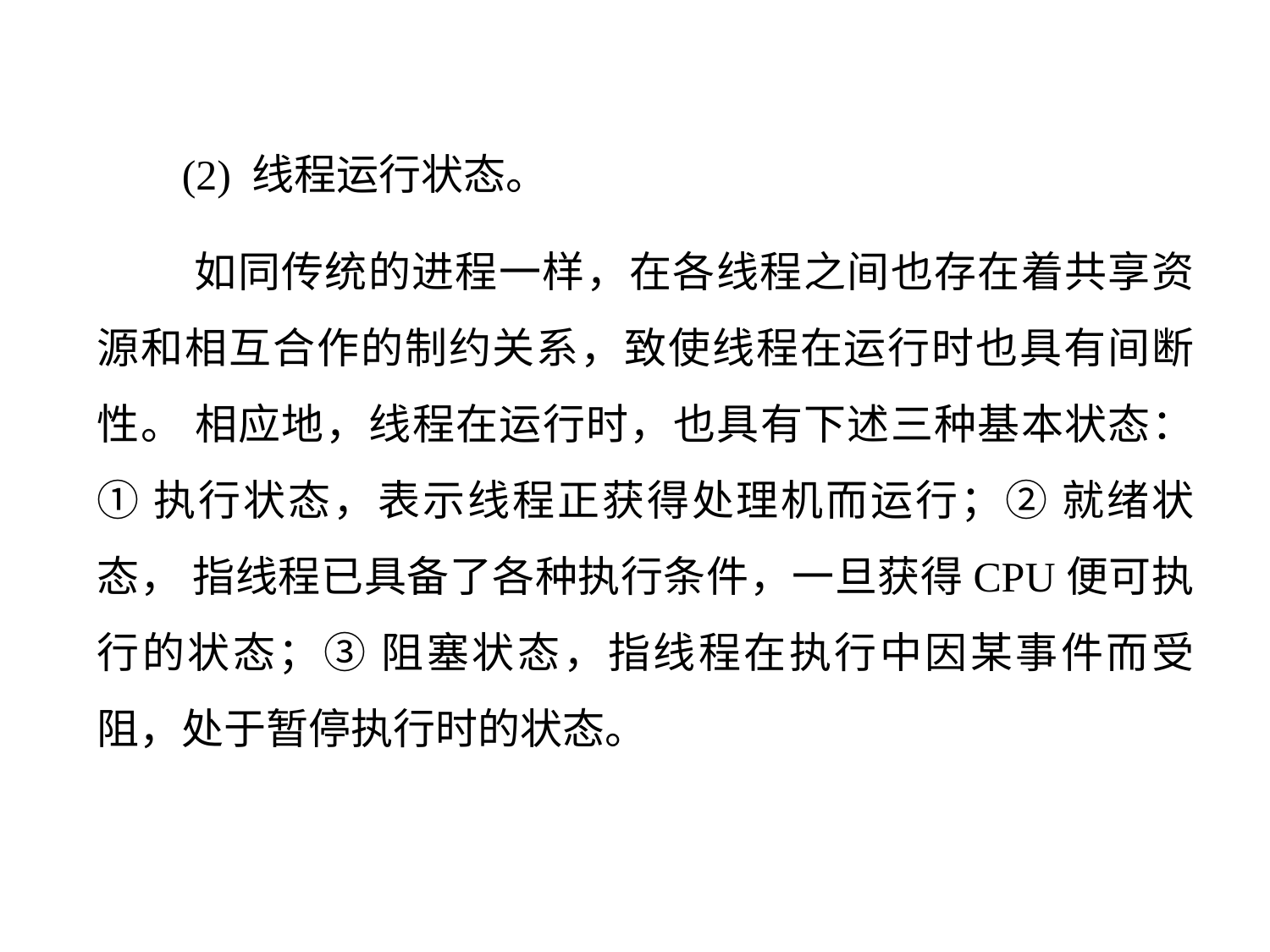

(2) 线程运行状态。
        如同传统的进程一样，在各线程之间也存在着共享资源和相互合作的制约关系，致使线程在运行时也具有间断性。 相应地，线程在运行时，也具有下述三种基本状态：① 执行状态，表示线程正获得处理机而运行；② 就绪状态， 指线程已具备了各种执行条件，一旦获得CPU便可执行的状态；③ 阻塞状态，指线程在执行中因某事件而受阻，处于暂停执行时的状态。